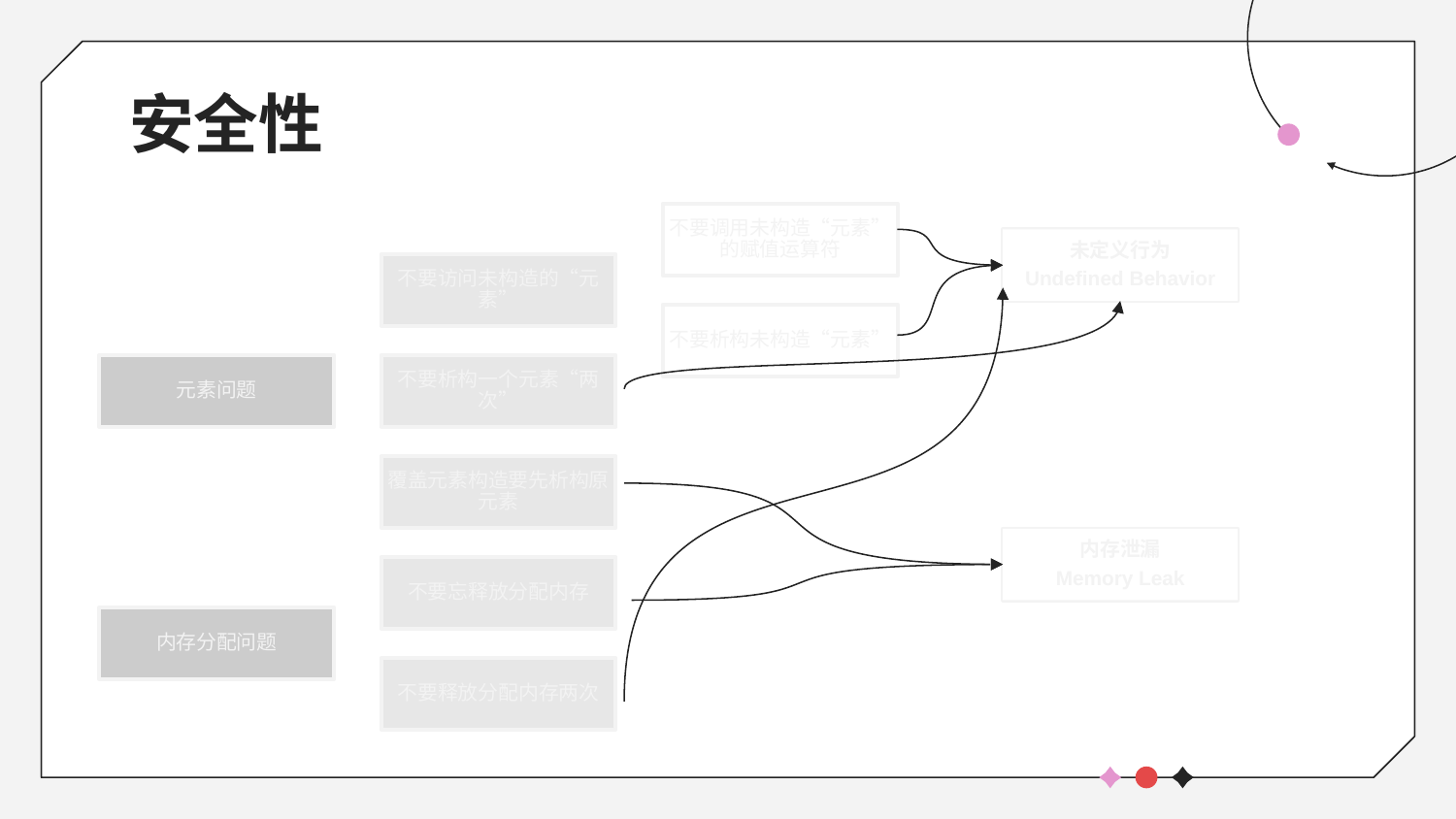

# 安全性
元素问题
不要访问未构造的“元素”
不要调用未构造“元素”的赋值运算符
不要析构未构造“元素”
不要析构一个元素“两次”
覆盖元素构造要先析构原元素
内存分配问题
不要忘释放分配内存
不要释放分配内存两次

未定义行为
Undefined Behavior

内存泄漏
Memory Leak